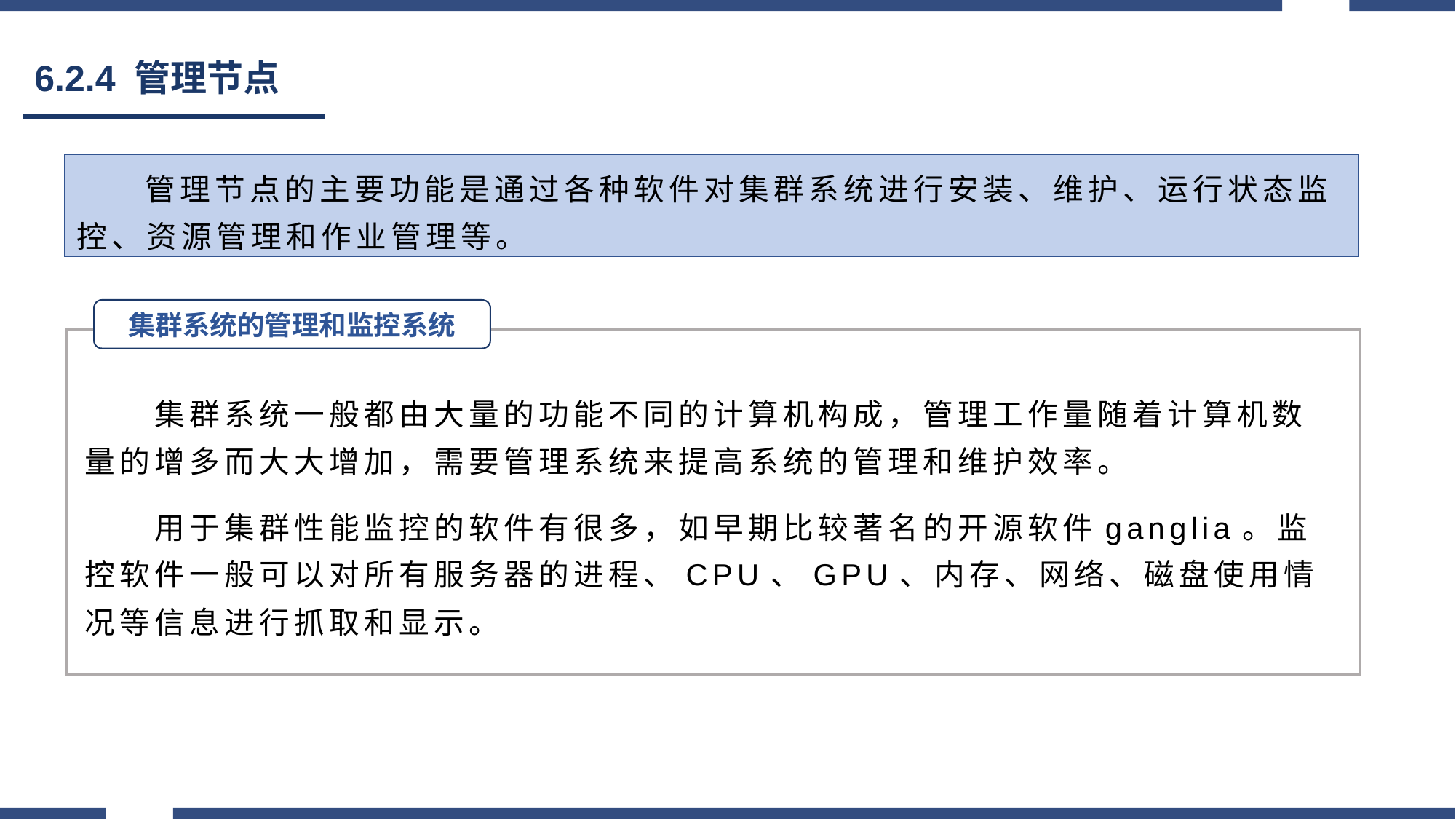

# 6.2.4 管理节点

      管理节点的主要功能是通过各种软件对集群系统进行安装、维护、运行状态监控、资源管理和作业管理等。
集群系统的管理和监控系统

集群系统的管理和监控系统

　　集群系统一般都由大量的功能不同的计算机构成，管理工作量随着计算机数量的增多而大大增加，需要管理系统来提高系统的管理和维护效率。
　　用于集群性能监控的软件有很多，如早期比较著名的开源软件ganglia。监控软件一般可以对所有服务器的进程、CPU、GPU、内存、网络、磁盘使用情况等信息进行抓取和显示。